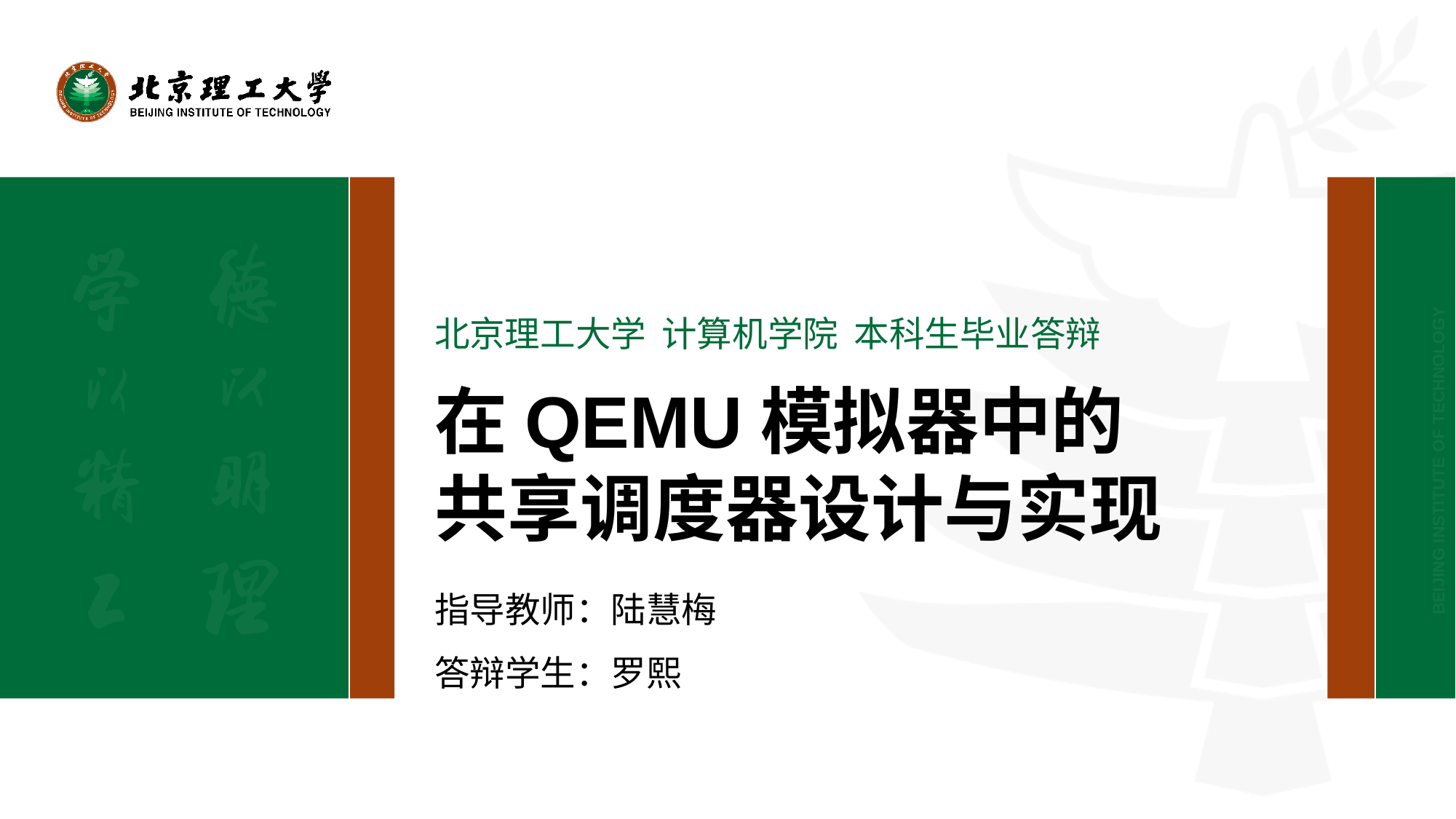

北京理工大学  计算机学院  本科生毕业答辩
在QEMU模拟器中的
共享调度器设计与实现
指导教师：陆慧梅
答辩学生：罗熙
北京理工大学  计算机学院  本科生毕业答辩